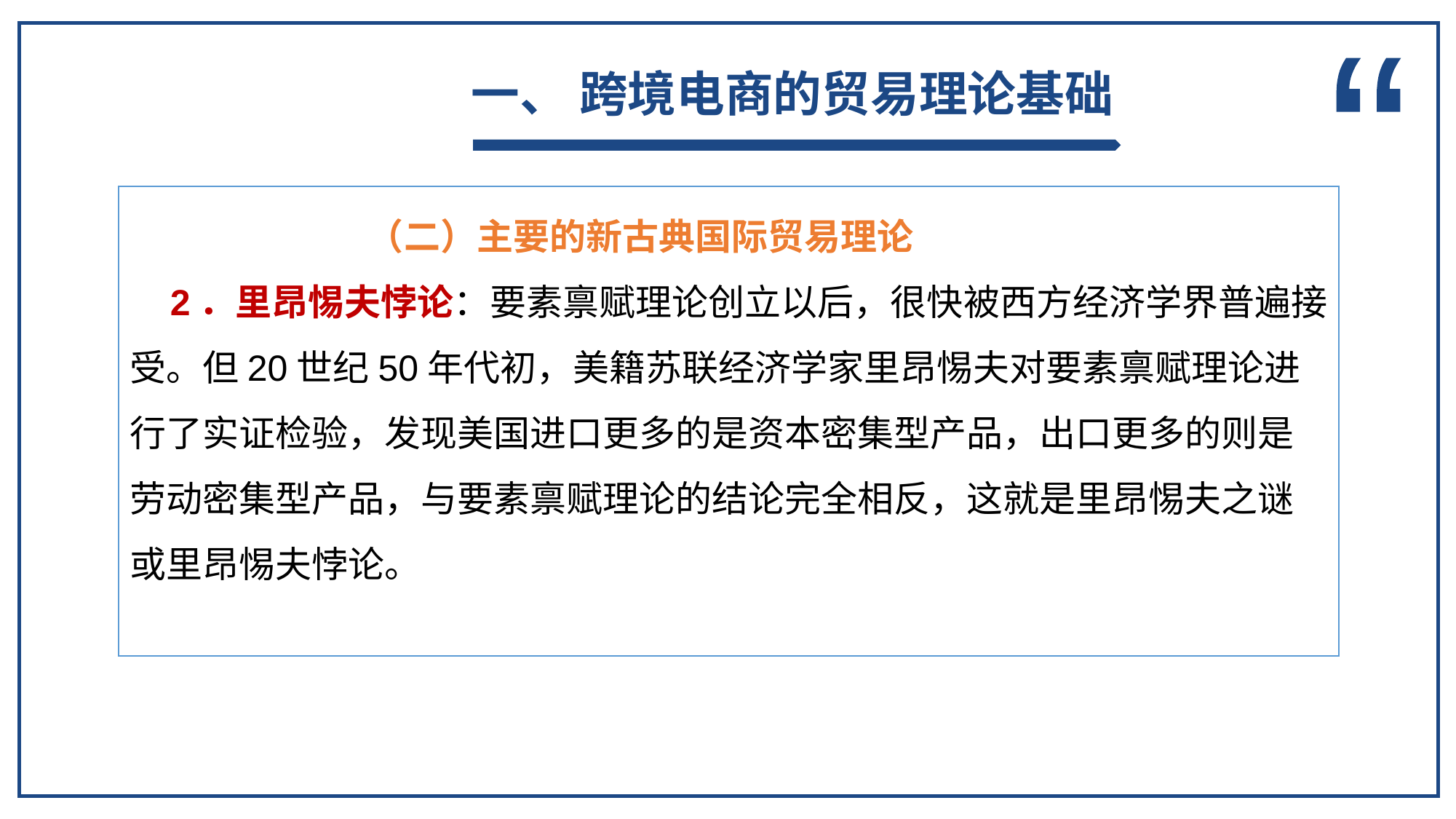

一、 跨境电商的贸易理论基础

“
                            （二）主要的新古典国际贸易理论
    2．里昂惕夫悖论：要素禀赋理论创立以后，很快被西方经济学界普遍接受。但20世纪50年代初，美籍苏联经济学家里昂惕夫对要素禀赋理论进行了实证检验，发现美国进口更多的是资本密集型产品，出口更多的则是劳动密集型产品，与要素禀赋理论的结论完全相反，这就是里昂惕夫之谜或里昂惕夫悖论。